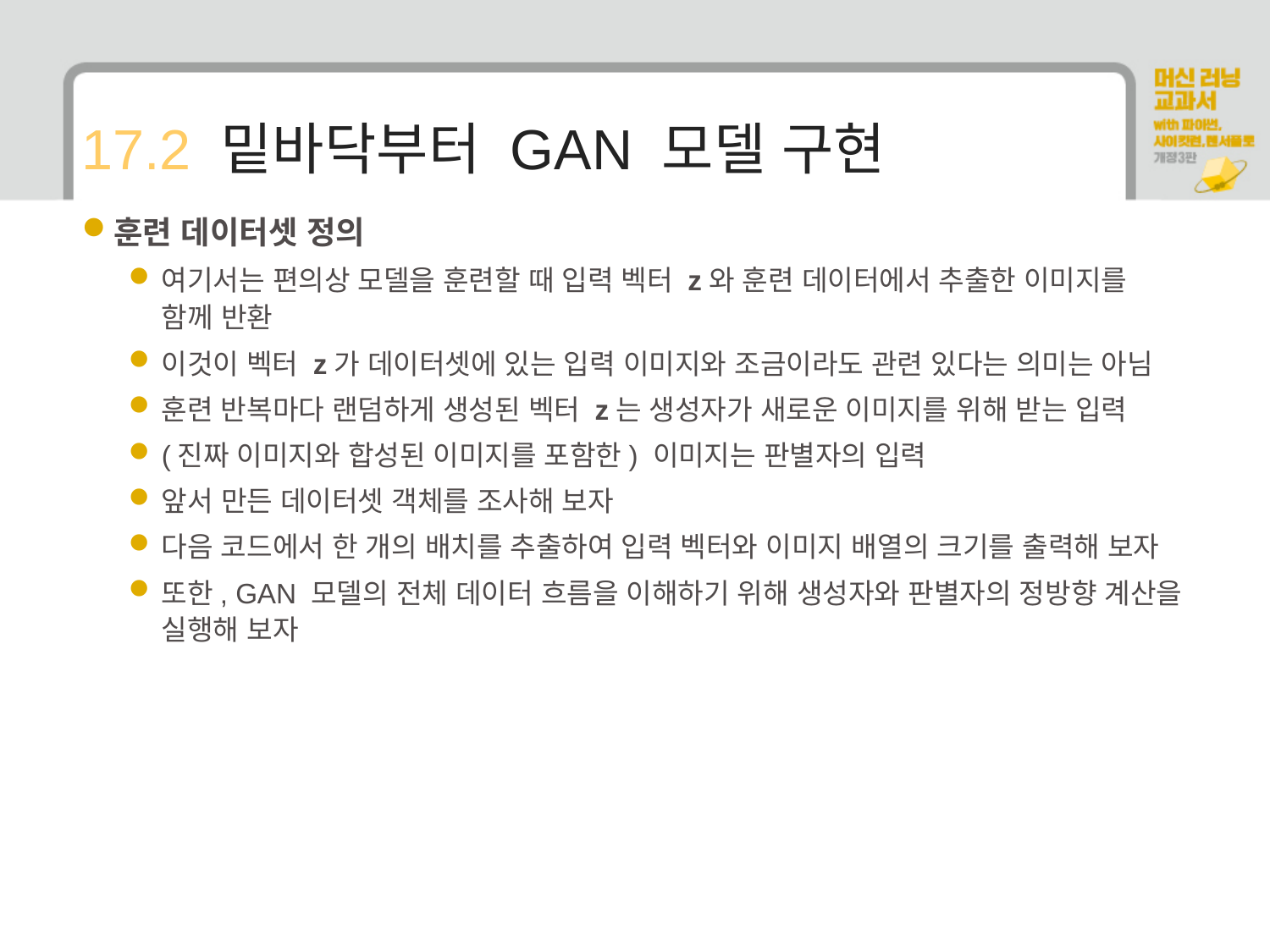

# 17.2 밑바닥부터 GAN 모델 구현
훈련 데이터셋 정의
여기서는 편의상 모델을 훈련할 때 입력 벡터 z와 훈련 데이터에서 추출한 이미지를 함께 반환
이것이 벡터 z가 데이터셋에 있는 입력 이미지와 조금이라도 관련 있다는 의미는 아님
훈련 반복마다 랜덤하게 생성된 벡터 z는 생성자가 새로운 이미지를 위해 받는 입력
(진짜 이미지와 합성된 이미지를 포함한) 이미지는 판별자의 입력
앞서 만든 데이터셋 객체를 조사해 보자
다음 코드에서 한 개의 배치를 추출하여 입력 벡터와 이미지 배열의 크기를 출력해 보자
또한, GAN 모델의 전체 데이터 흐름을 이해하기 위해 생성자와 판별자의 정방향 계산을 실행해 보자